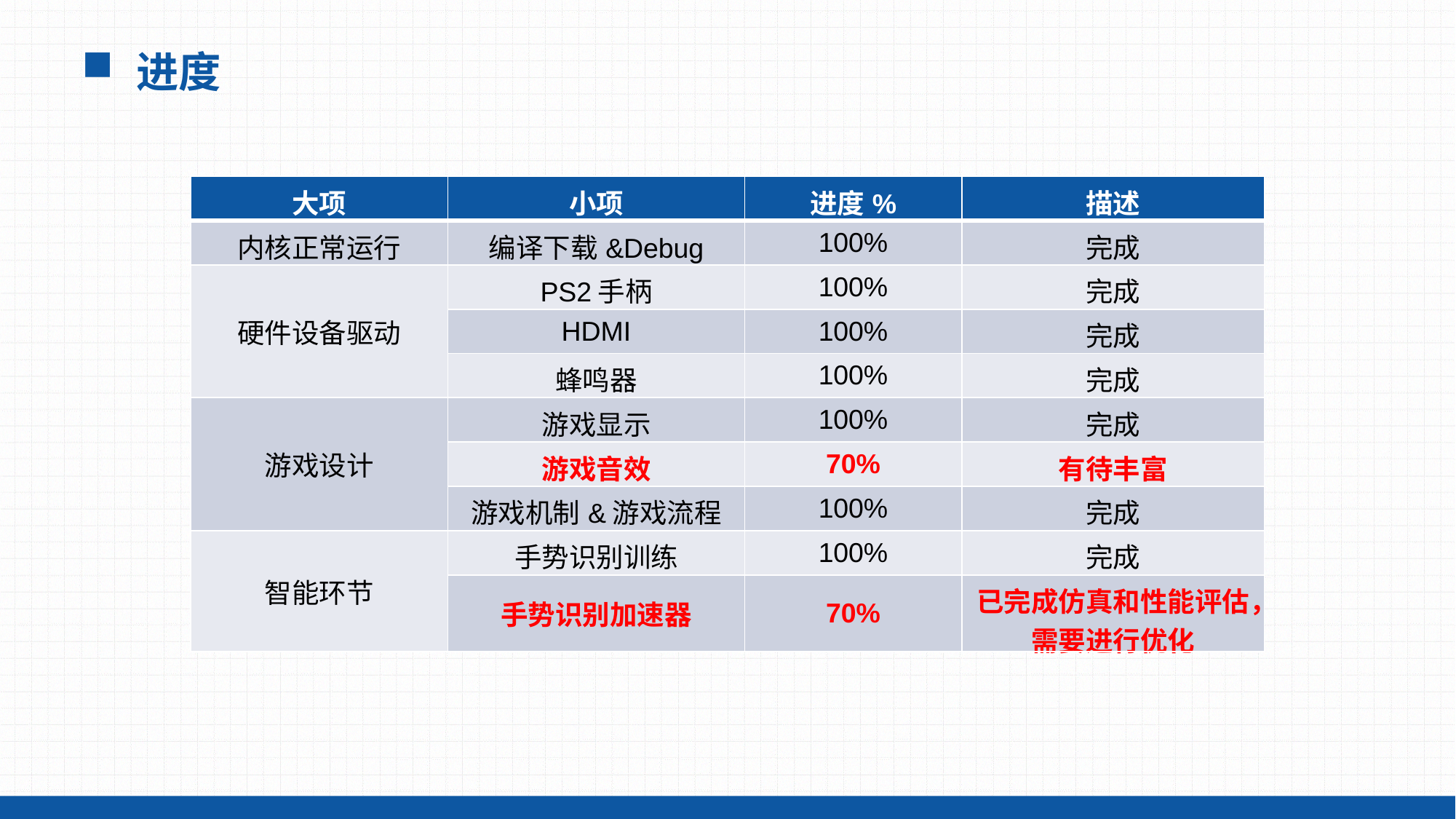

进度
| 大项 | 小项 | 进度% | 描述 |
| --- | --- | --- | --- |
| 内核正常运行 | 编译下载&Debug | 100% | 完成 |
| 硬件设备驱动 | PS2手柄 | 100% | 完成 |
|  | HDMI | 100% | 完成 |
|  | 蜂鸣器 | 100% | 完成 |
| 游戏设计 | 游戏显示 | 100% | 完成 |
|  | 游戏音效 | 70% | 有待丰富 |
|  | 游戏机制&游戏流程 | 100% | 完成 |
| 智能环节 | 手势识别训练 | 100% | 完成 |
|  | 手势识别加速器 | 70% | 已完成仿真和性能评估，需要进行优化 |